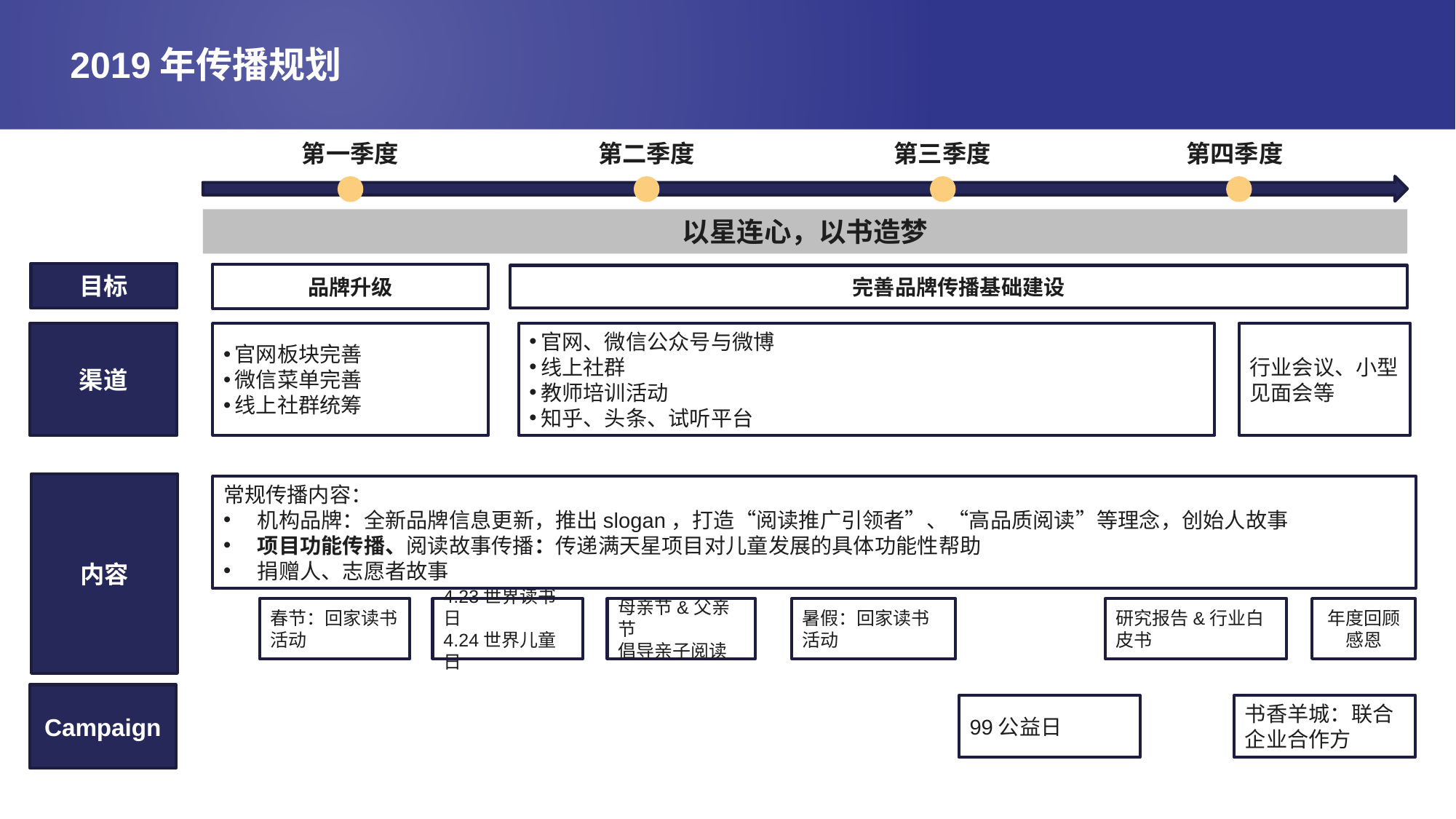

# 2019年传播规划
第一季度
第二季度
第三季度
第四季度

以星连心，以书造梦
目标
品牌升级
完善品牌传播基础建设
渠道
官网板块完善
微信菜单完善
线上社群统筹
官网、微信公众号与微博
线上社群
教师培训活动
知乎、头条、试听平台
行业会议、小型见面会等
内容
常规传播内容：
机构品牌：全新品牌信息更新，推出slogan，打造“阅读推广引领者”、“高品质阅读”等理念，创始人故事
项目功能传播、阅读故事传播：传递满天星项目对儿童发展的具体功能性帮助
捐赠人、志愿者故事
春节：回家读书活动
4.23世界读书日
4.24世界儿童日
母亲节&父亲节
倡导亲子阅读
暑假：回家读书活动
研究报告&行业白皮书
年度回顾感恩
Campaign
书香羊城：联合企业合作方
99公益日